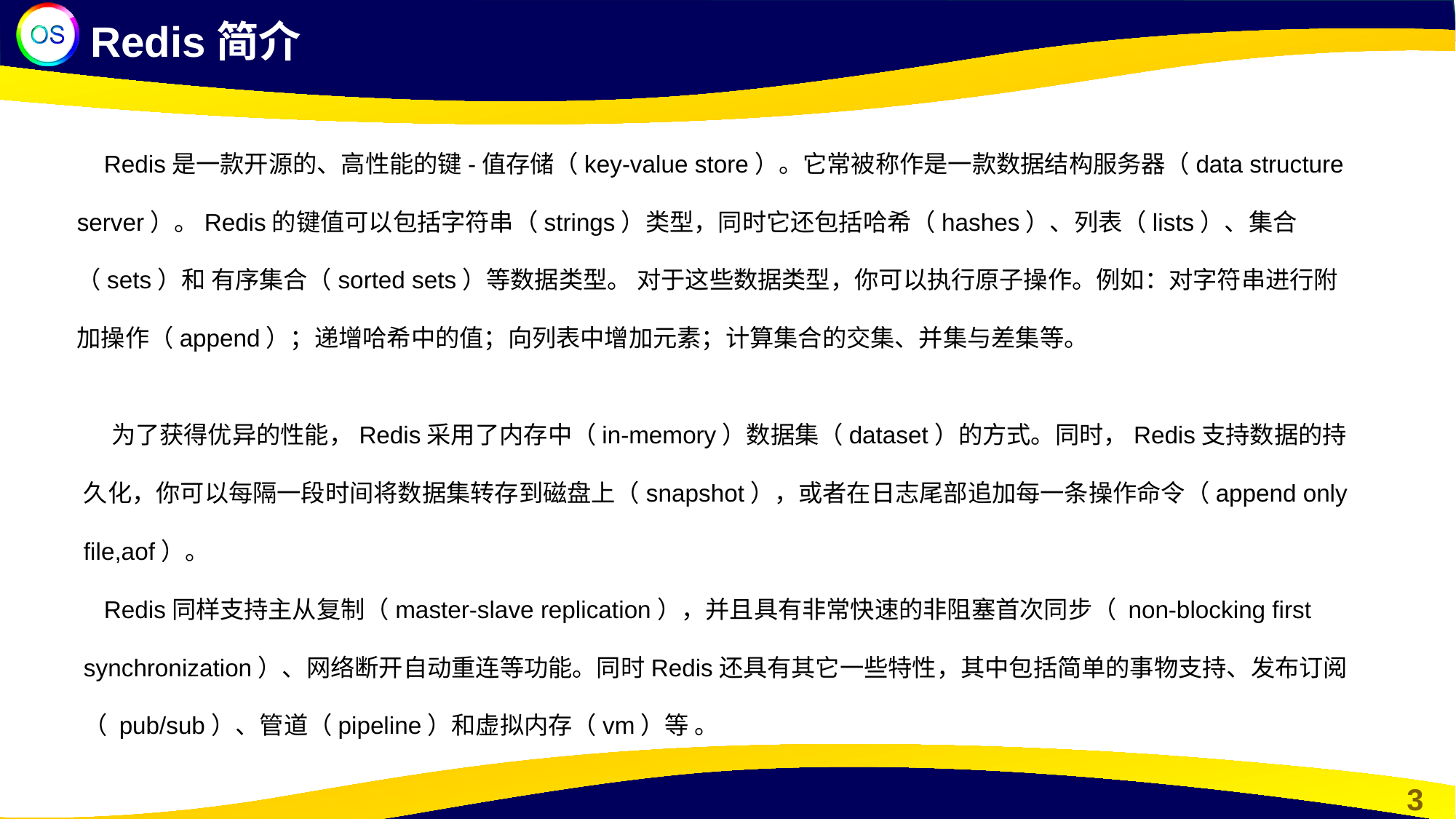

Redis简介
    Redis是一款开源的、高性能的键-值存储（key-value store）。它常被称作是一款数据结构服务器（data structure server）。Redis的键值可以包括字符串（strings）类型，同时它还包括哈希（hashes）、列表（lists）、集合（sets）和 有序集合（sorted sets）等数据类型。 对于这些数据类型，你可以执行原子操作。例如：对字符串进行附加操作（append）；递增哈希中的值；向列表中增加元素；计算集合的交集、并集与差集等。
    为了获得优异的性能，Redis采用了内存中（in-memory）数据集（dataset）的方式。同时，Redis支持数据的持久化，你可以每隔一段时间将数据集转存到磁盘上（snapshot），或者在日志尾部追加每一条操作命令（append only file,aof）。
   Redis同样支持主从复制（master-slave replication），并且具有非常快速的非阻塞首次同步（ non-blocking first synchronization）、网络断开自动重连等功能。同时Redis还具有其它一些特性，其中包括简单的事物支持、发布订阅 （ pub/sub）、管道（pipeline）和虚拟内存（vm）等 。